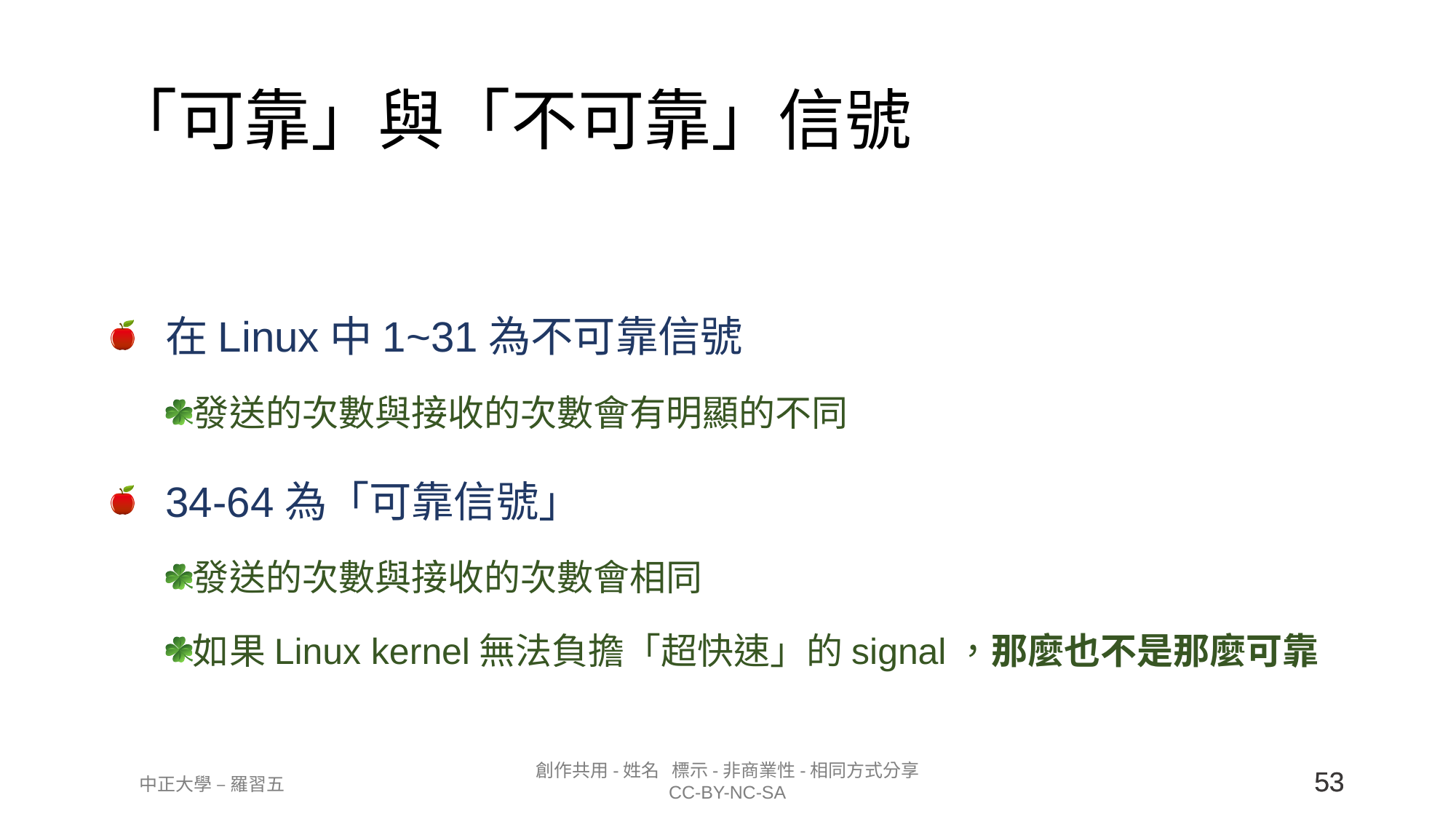

# 「可靠」與「不可靠」信號
在Linux中1~31為不可靠信號
發送的次數與接收的次數會有明顯的不同
34-64為「可靠信號」
發送的次數與接收的次數會相同
如果Linux kernel無法負擔「超快速」的signal，那麼也不是那麼可靠